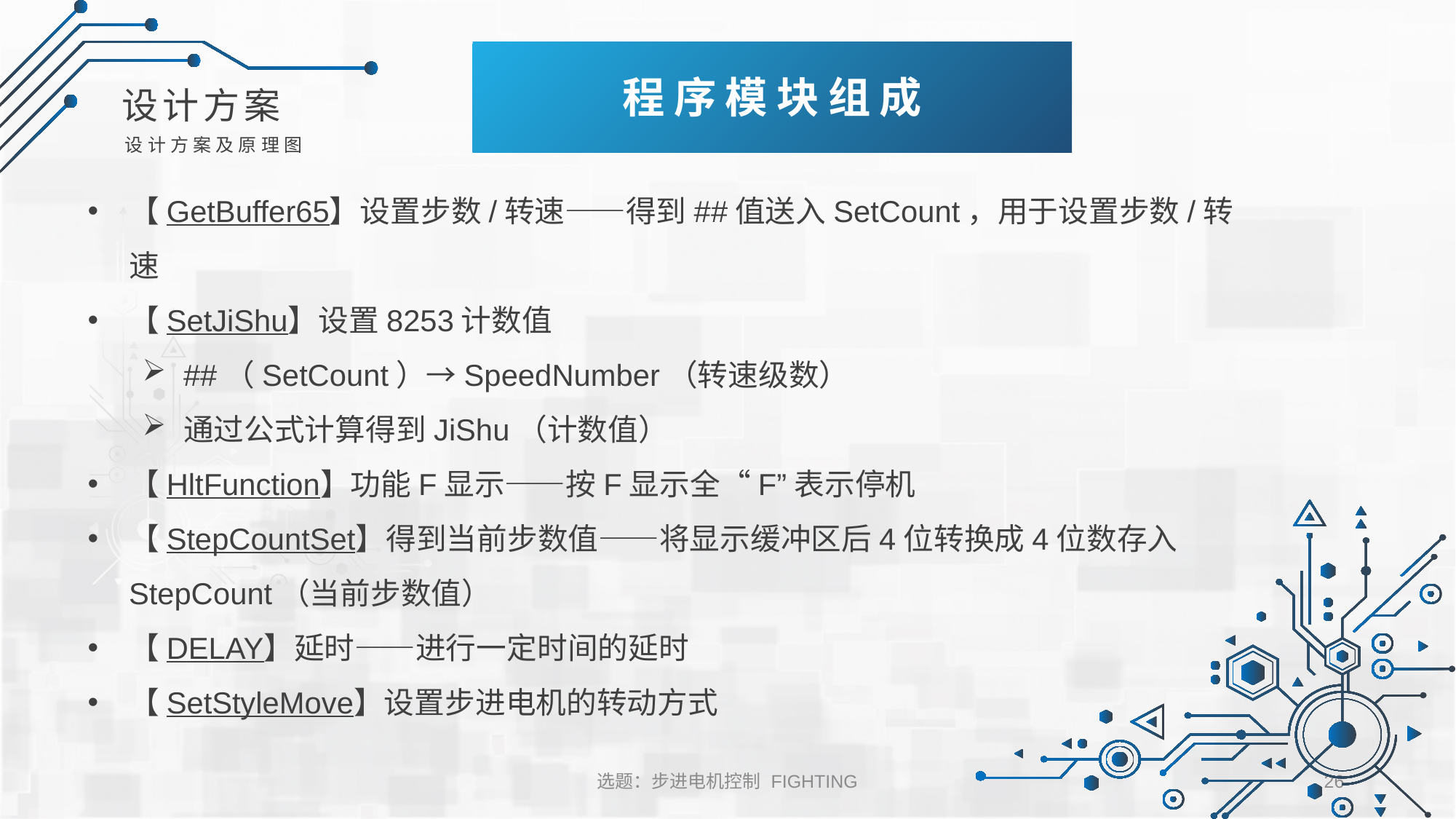

程序模块组成
设计方案
设计方案及原理图
【GetBuffer65】设置步数/转速——得到##值送入SetCount，用于设置步数/转速
【SetJiShu】设置8253计数值
##（SetCount）→SpeedNumber（转速级数）
通过公式计算得到JiShu（计数值）
【HltFunction】功能F显示——按F显示全“F”表示停机
【StepCountSet】得到当前步数值——将显示缓冲区后4位转换成4位数存入StepCount（当前步数值）
【DELAY】延时——进行一定时间的延时
【SetStyleMove】设置步进电机的转动方式

选题：步进电机控制 FIGHTING
26